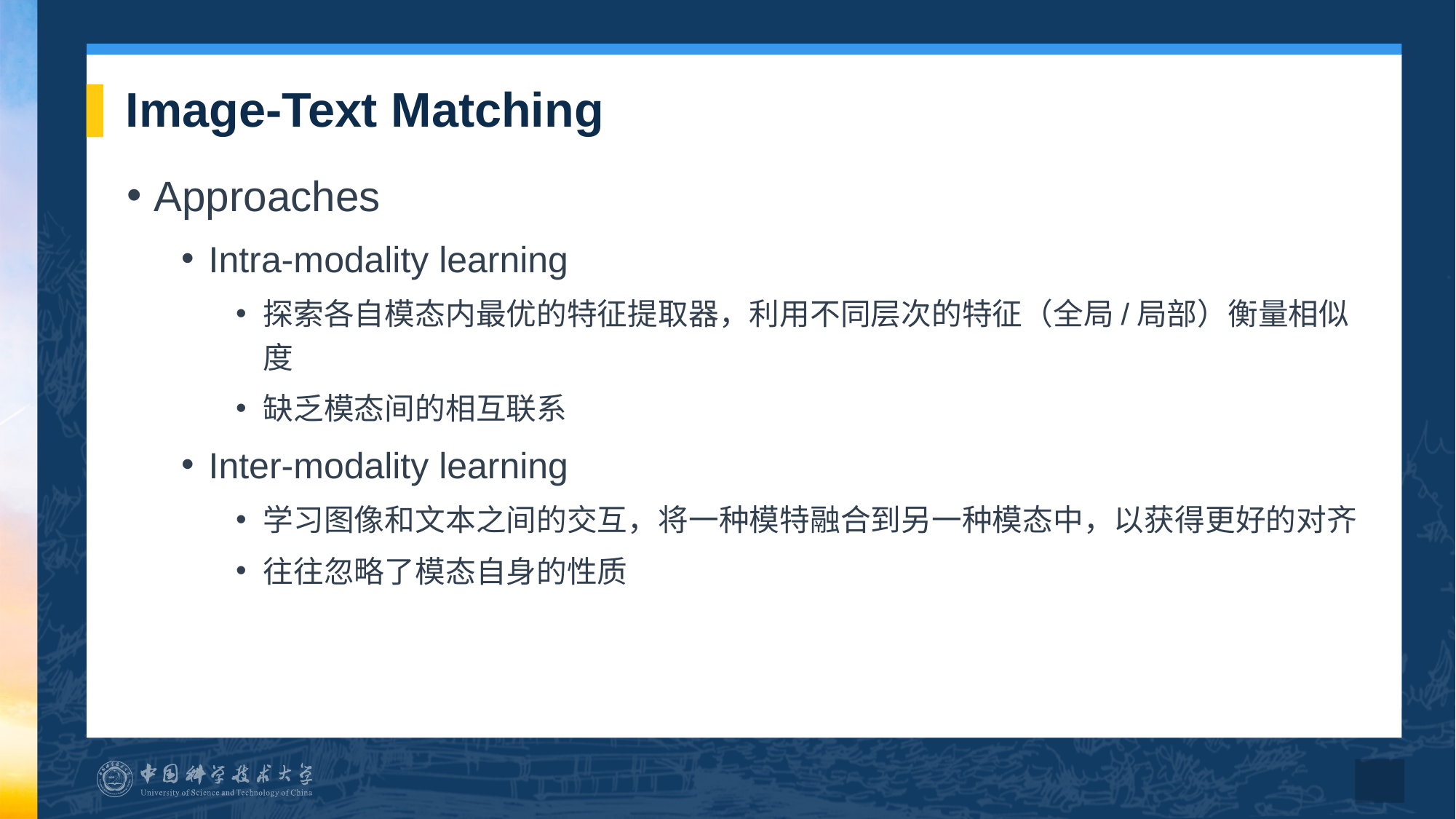

# Image-Text Matching
Approaches
Intra-modality learning
探索各自模态内最优的特征提取器，利用不同层次的特征（全局/局部）衡量相似度
缺乏模态间的相互联系
Inter-modality learning
学习图像和文本之间的交互，将一种模特融合到另一种模态中，以获得更好的对齐
往往忽略了模态自身的性质

4